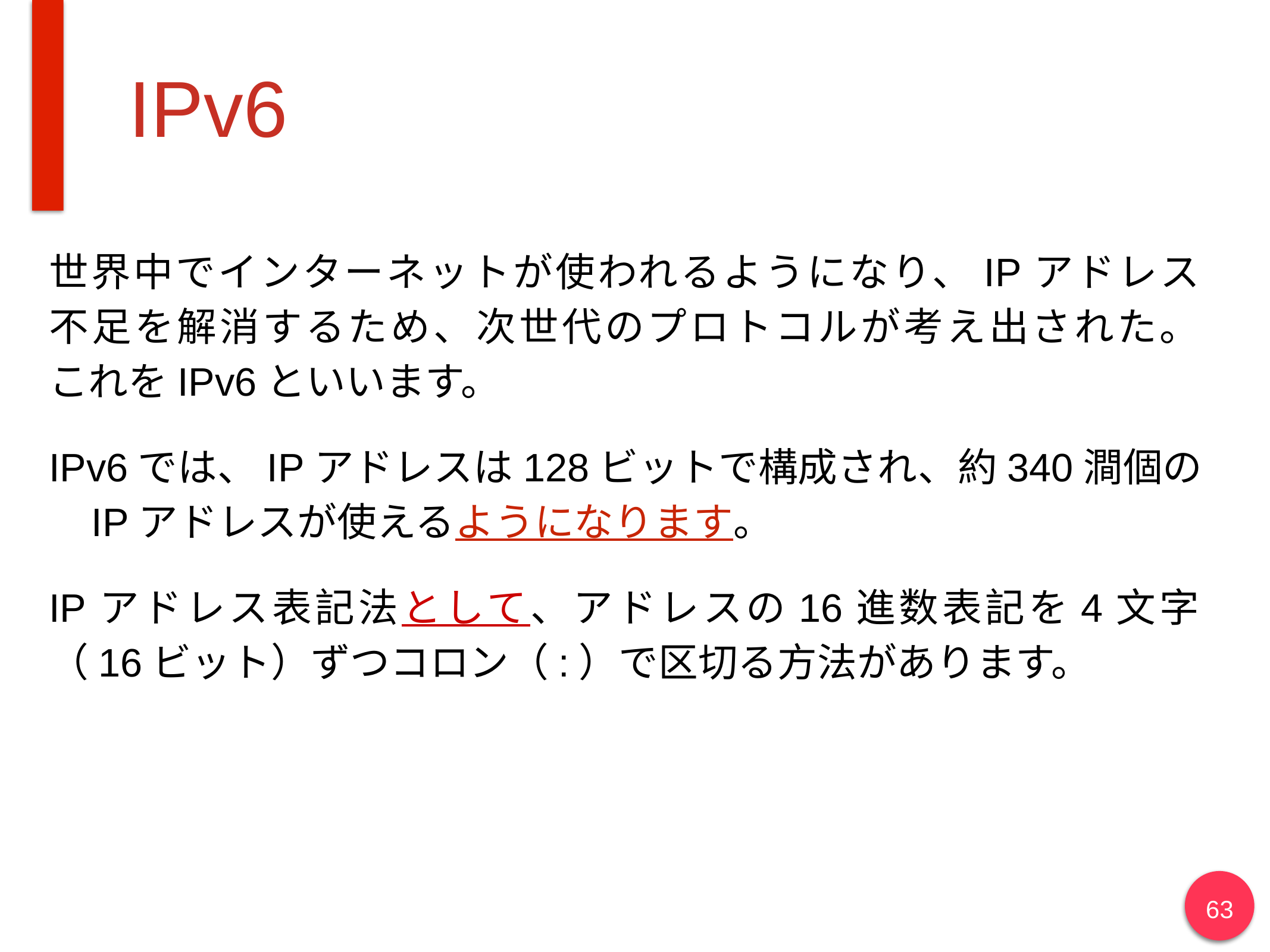

# IPv6
世界中でインターネットが使われるようになり、IPアドレス
不足を解消するため、次世代のプロトコルが考え出された。
これをIPv6といいます。
IPv6では、IPアドレスは128ビットで構成され、約340澗個の    IPアドレスが使えるようになります。
IPアドレス表記法として、アドレスの16進数表記を4文字
（16ビット）ずつコロン（:）で区切る方法があります。

63